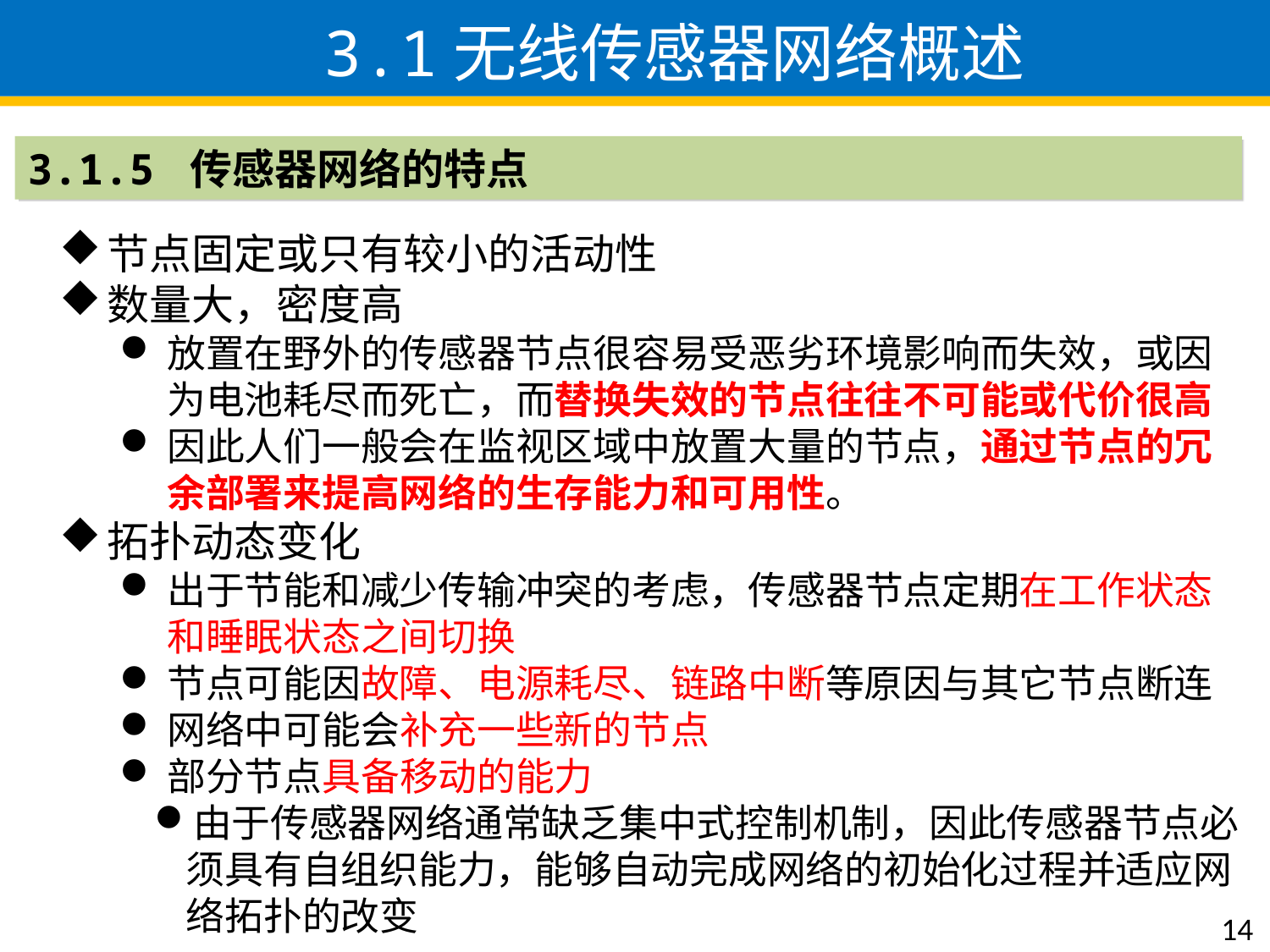

3.1无线传感器网络概述
3.1.5 传感器网络的特点
节点固定或只有较小的活动性
数量大，密度高
放置在野外的传感器节点很容易受恶劣环境影响而失效，或因为电池耗尽而死亡，而替换失效的节点往往不可能或代价很高
因此人们一般会在监视区域中放置大量的节点，通过节点的冗余部署来提高网络的生存能力和可用性。
拓扑动态变化
出于节能和减少传输冲突的考虑，传感器节点定期在工作状态和睡眠状态之间切换
节点可能因故障、电源耗尽、链路中断等原因与其它节点断连
网络中可能会补充一些新的节点
部分节点具备移动的能力
由于传感器网络通常缺乏集中式控制机制，因此传感器节点必须具有自组织能力，能够自动完成网络的初始化过程并适应网络拓扑的改变
14